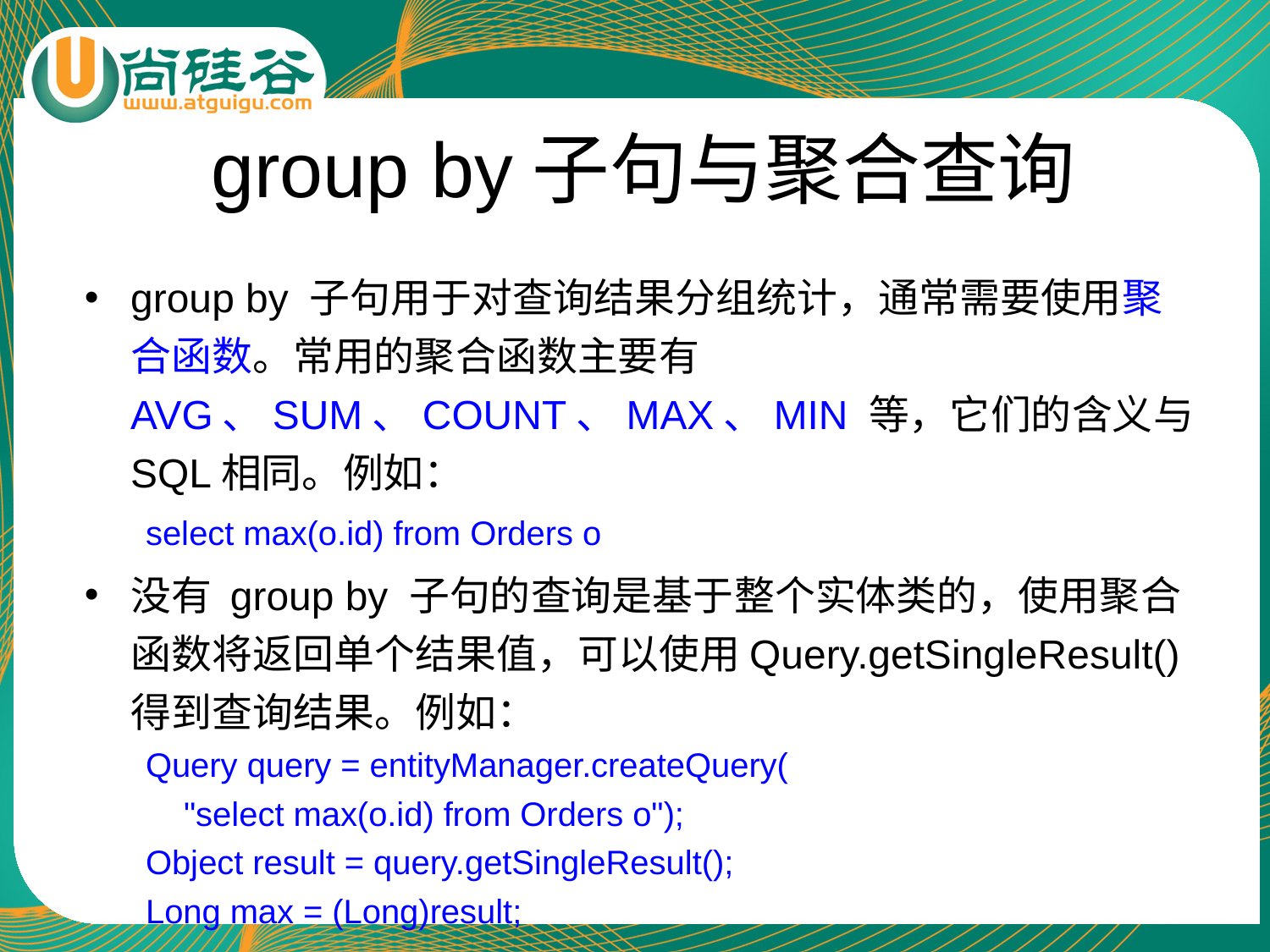

# group by子句与聚合查询
group by 子句用于对查询结果分组统计，通常需要使用聚合函数。常用的聚合函数主要有 AVG、SUM、COUNT、MAX、MIN 等，它们的含义与SQL相同。例如：
select max(o.id) from Orders o
没有 group by 子句的查询是基于整个实体类的，使用聚合函数将返回单个结果值，可以使用Query.getSingleResult()得到查询结果。例如：
Query query = entityManager.createQuery(
					"select max(o.id) from Orders o");
Object result = query.getSingleResult();
Long max = (Long)result;
… …